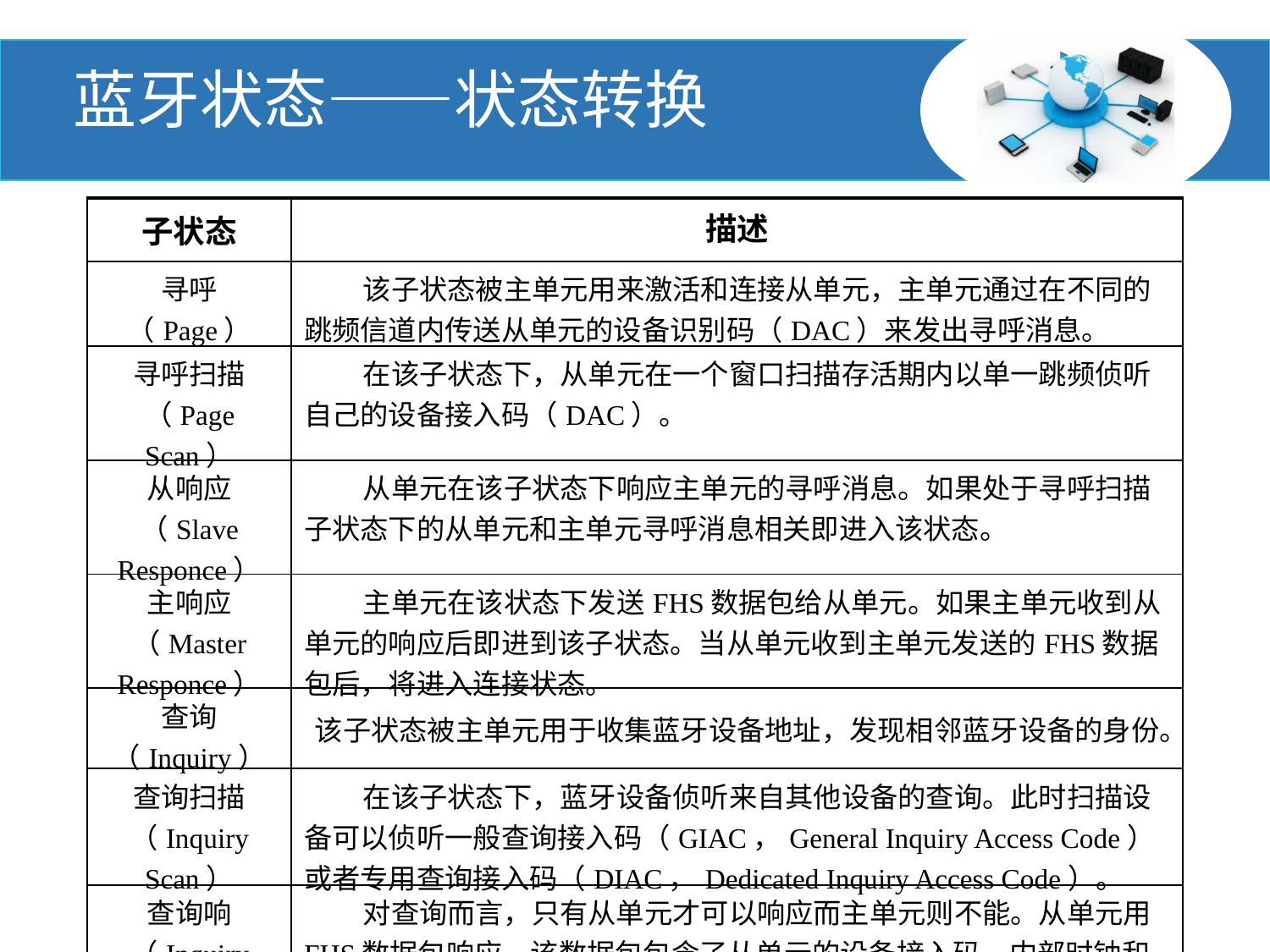

蓝牙状态——状态转换
| 子状态 | 描述 |
| --- | --- |
| 寻呼（Page） | 该子状态被主单元用来激活和连接从单元，主单元通过在不同的跳频信道内传送从单元的设备识别码（DAC）来发出寻呼消息。 |
| 寻呼扫描（Page Scan） | 在该子状态下，从单元在一个窗口扫描存活期内以单一跳频侦听自己的设备接入码（DAC）。 |
| 从响应（Slave Responce） | 从单元在该子状态下响应主单元的寻呼消息。如果处于寻呼扫描子状态下的从单元和主单元寻呼消息相关即进入该状态。 |
| 主响应（Master Responce） | 主单元在该状态下发送FHS数据包给从单元。如果主单元收到从单元的响应后即进到该子状态。当从单元收到主单元发送的FHS数据包后，将进入连接状态。 |
| 查询（Inquiry） | 该子状态被主单元用于收集蓝牙设备地址，发现相邻蓝牙设备的身份。 |
| 查询扫描 （Inquiry Scan） | 在该子状态下，蓝牙设备侦听来自其他设备的查询。此时扫描设备可以侦听一般查询接入码（GIAC，General Inquiry Access Code）或者专用查询接入码（DIAC，Dedicated Inquiry Access Code）。 |
| 查询响（Inquiry Responce） | 对查询而言，只有从单元才可以响应而主单元则不能。从单元用FHS数据包响应，该数据包包含了从单元的设备接入码、内部时钟和某些其他从单元信息。 |